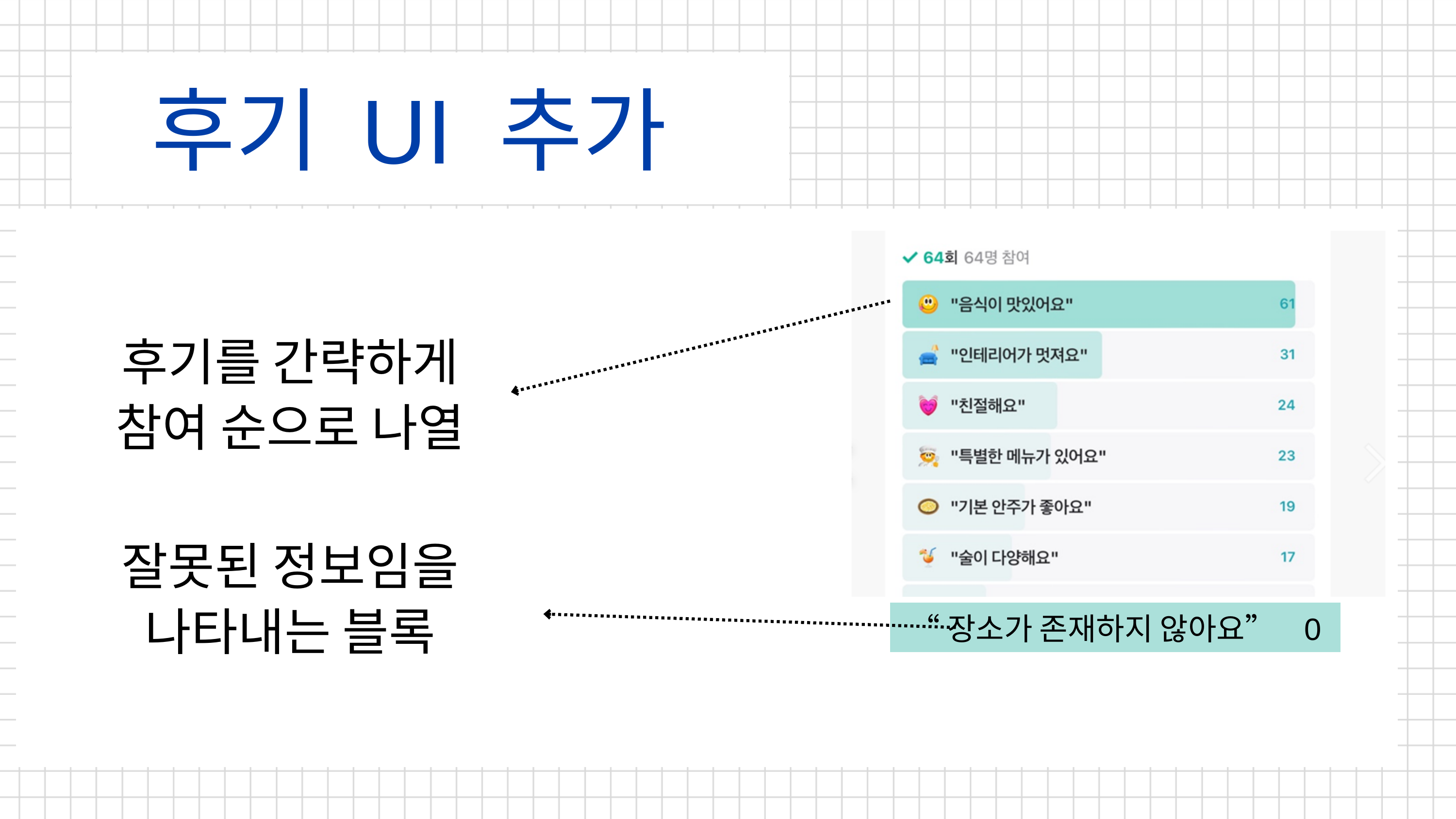

후기 UI 추가

후기를 간략하게 참여 순으로 나열
잘못된 정보임을 나타내는 블록

“장소가 존재하지 않아요”   0